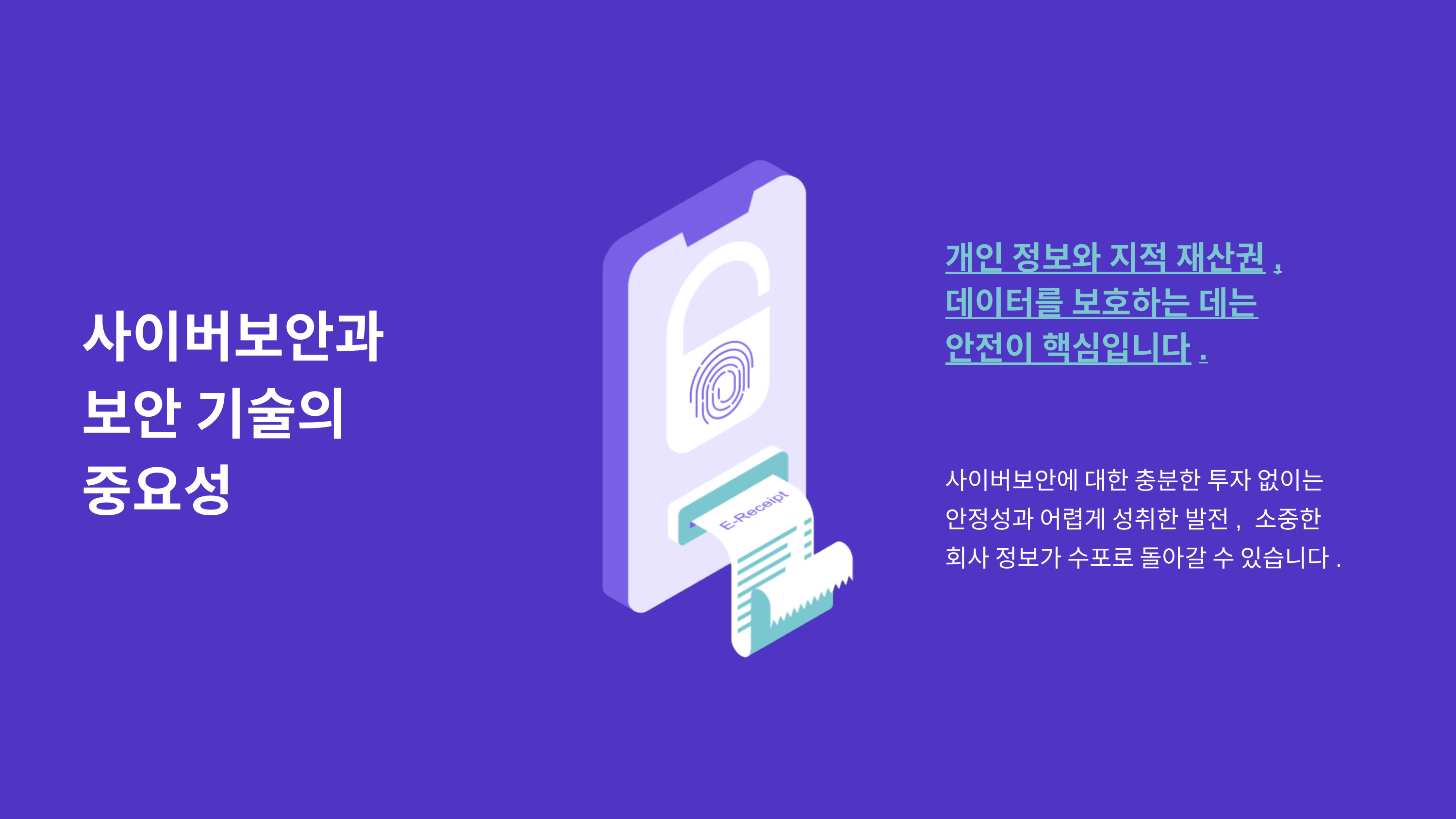

개인 정보와 지적 재산권,
데이터를 보호하는 데는
안전이 핵심입니다.
사이버보안에 대한 충분한 투자 없이는
안정성과 어렵게 성취한 발전, 소중한
회사 정보가 수포로 돌아갈 수 있습니다.
사이버보안과
보안 기술의
중요성